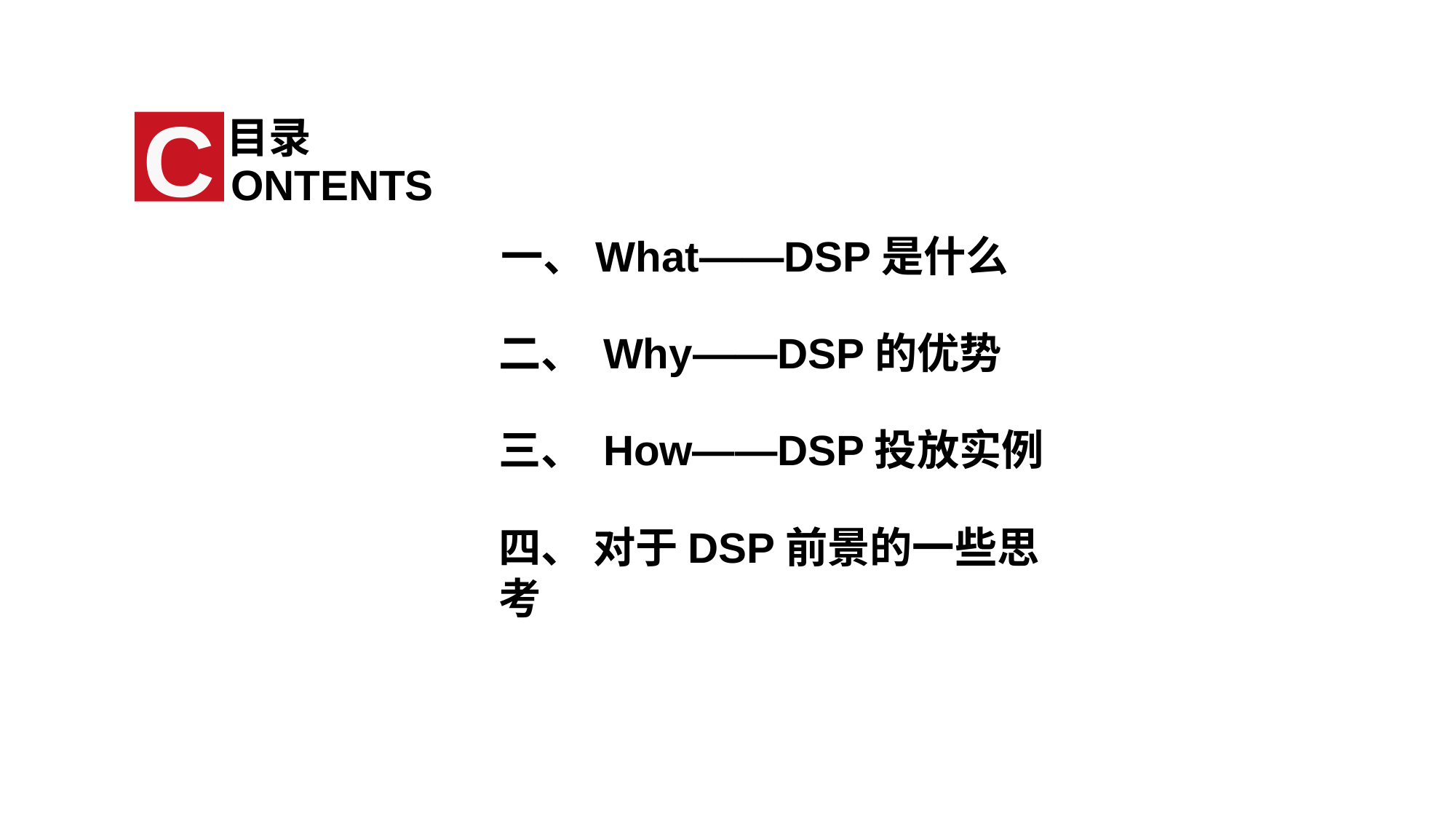

C
目录

ONTENTS
一、What——DSP是什么
二、 Why——DSP的优势
三、 How——DSP投放实例
四、 对于DSP前景的一些思考